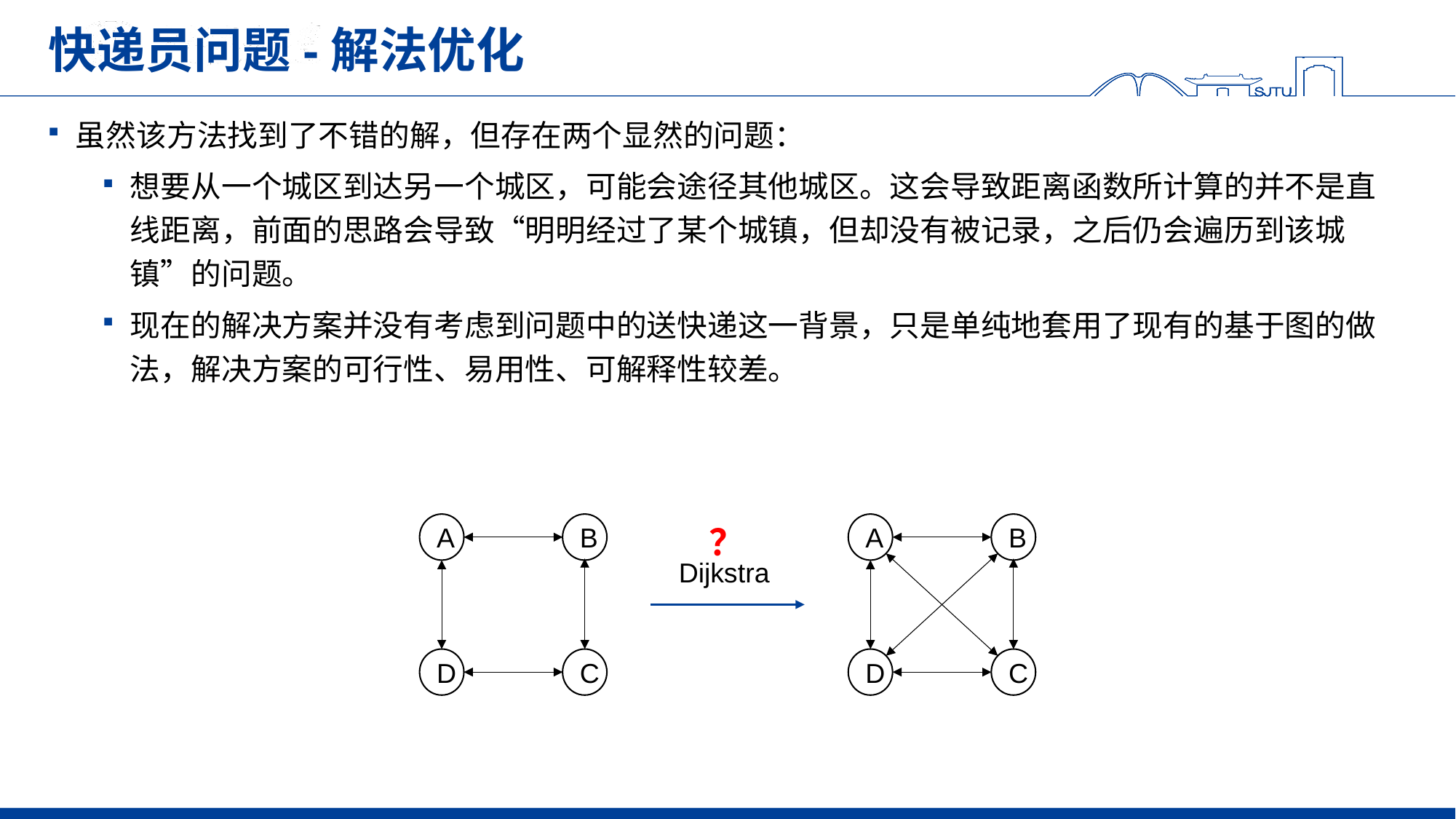

# 快递员问题-解法优化
虽然该方法找到了不错的解，但存在两个显然的问题：
想要从一个城区到达另一个城区，可能会途径其他城区。这会导致距离函数所计算的并不是直线距离，前面的思路会导致“明明经过了某个城镇，但却没有被记录，之后仍会遍历到该城镇”的问题。
现在的解决方案并没有考虑到问题中的送快递这一背景，只是单纯地套用了现有的基于图的做法，解决方案的可行性、易用性、可解释性较差。
A
B
？
A
B
Dijkstra
D
C
D
C